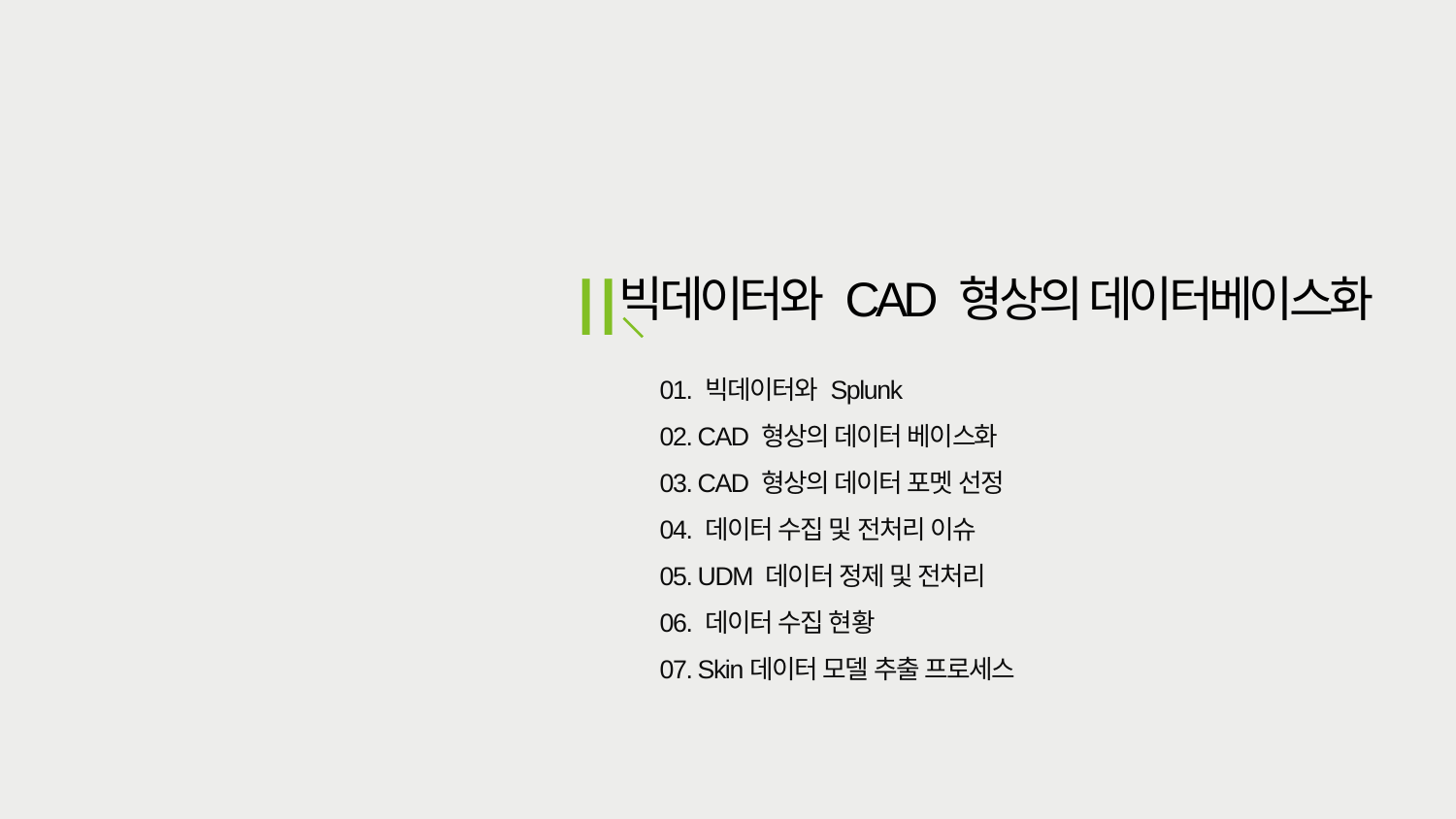

II
빅데이터와 CAD 형상의 데이터베이스화
01. 빅데이터와 Splunk
02. CAD 형상의 데이터 베이스화
03. CAD 형상의 데이터 포멧 선정
04. 데이터 수집 및 전처리 이슈
05. UDM 데이터 정제 및 전처리
06. 데이터 수집 현황
07. Skin데이터 모델 추출 프로세스